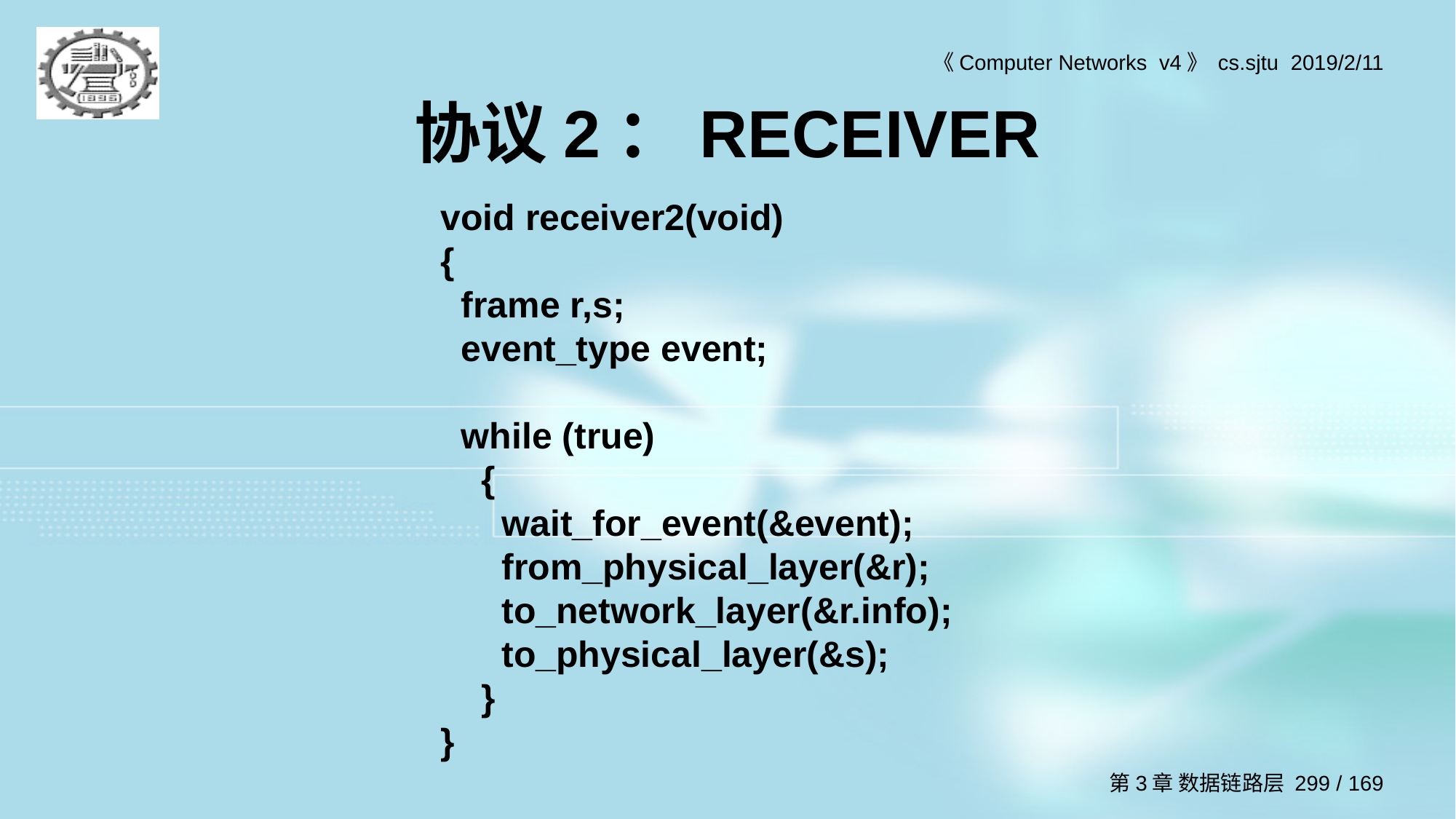

# 协议2：RECEIVER
void receiver2(void)
{
  frame r,s;
  event_type event;

  while (true)
    {
      wait_for_event(&event);
      from_physical_layer(&r);
      to_network_layer(&r.info);
      to_physical_layer(&s);
    }
}